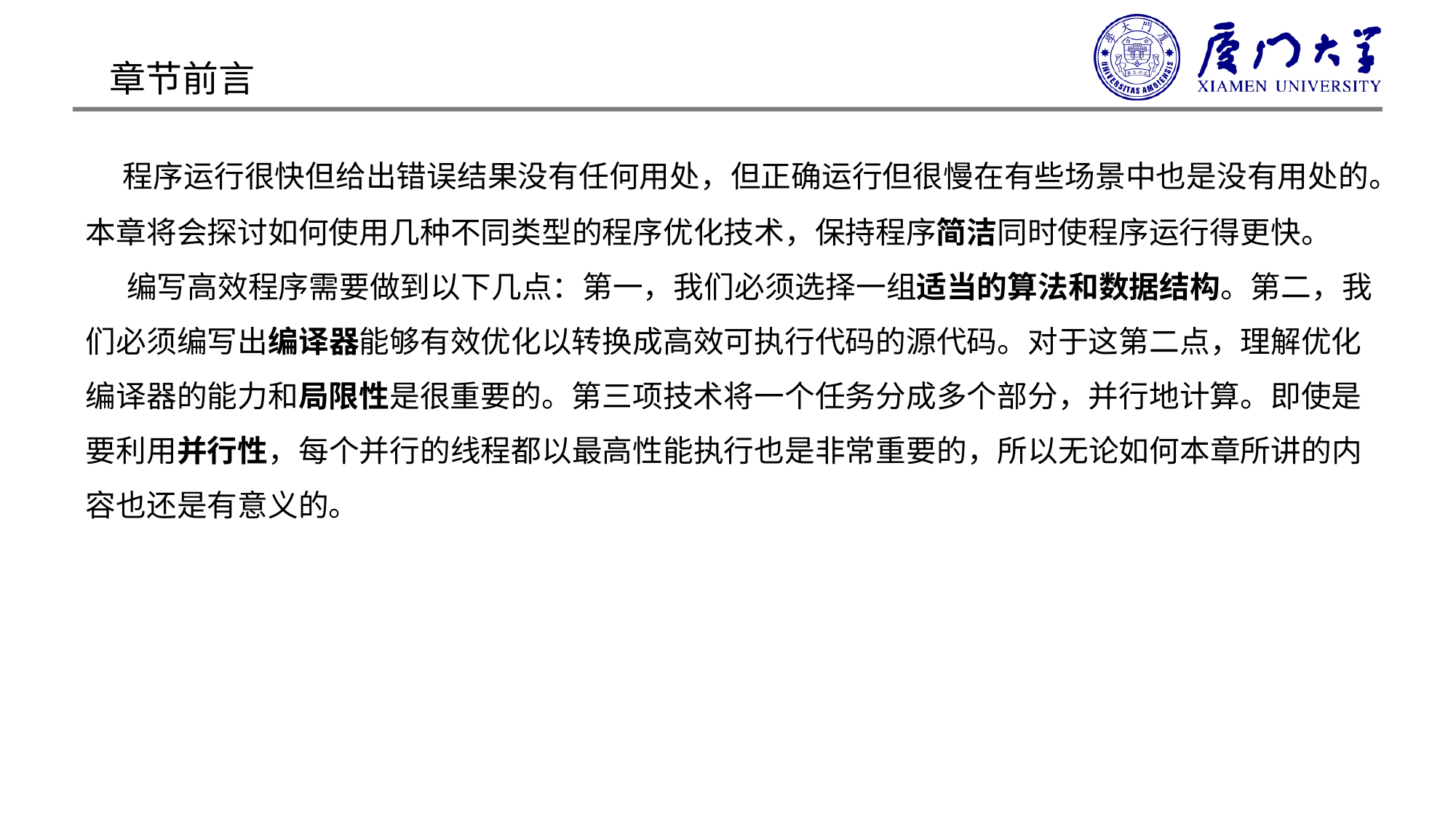

章节前言
    程序运行很快但给出错误结果没有任何用处，但正确运行但很慢在有些场景中也是没有用处的。本章将会探讨如何使用几种不同类型的程序优化技术，保持程序简洁同时使程序运行得更快。
     编写高效程序需要做到以下几点：第一，我们必须选择一组适当的算法和数据结构。第二，我们必须编写出编译器能够有效优化以转换成高效可执行代码的源代码。对于这第二点，理解优化编译器的能力和局限性是很重要的。第三项技术将一个任务分成多个部分，并行地计算。即使是要利用并行性，每个并行的线程都以最高性能执行也是非常重要的，所以无论如何本章所讲的内容也还是有意义的。